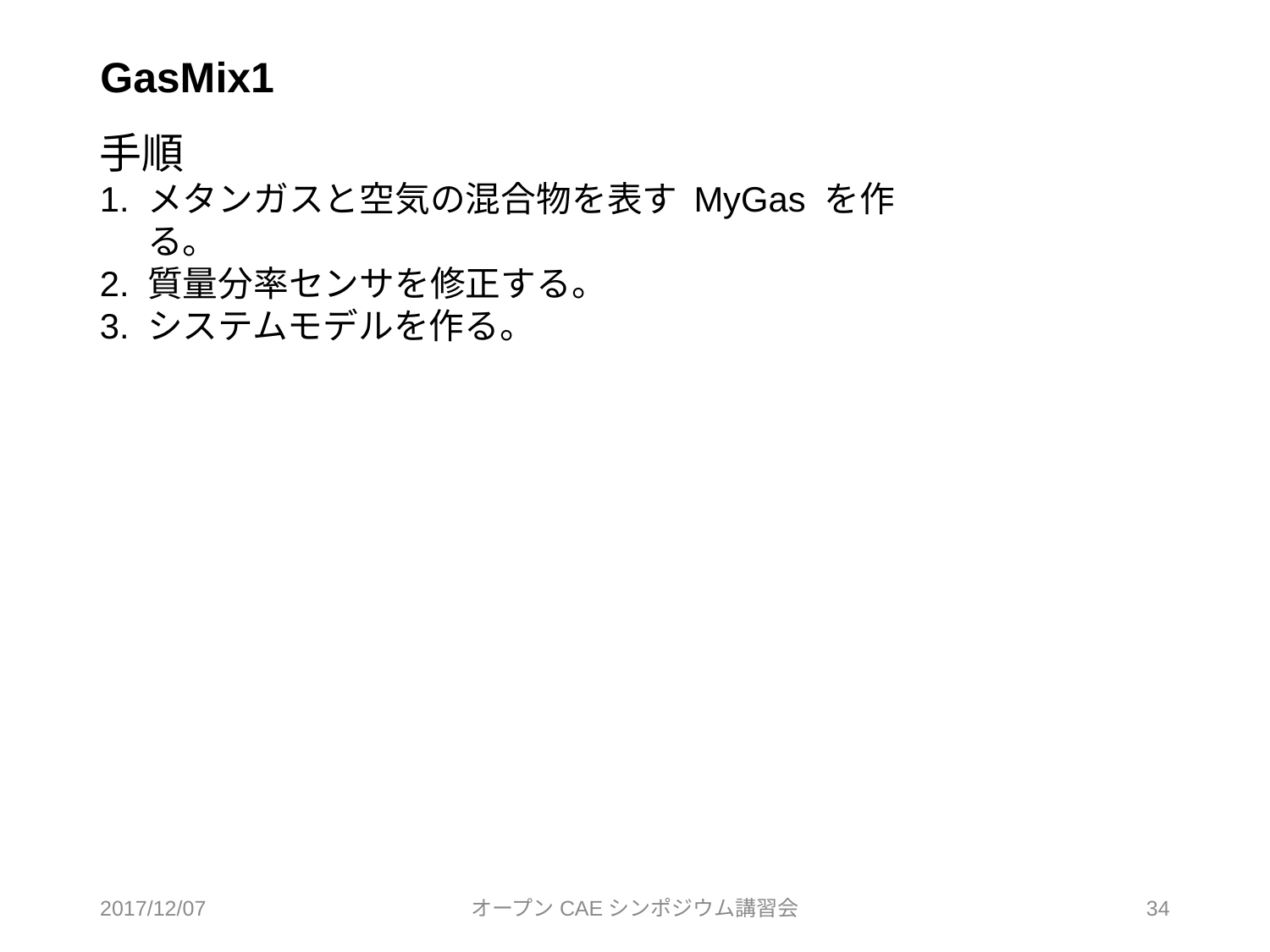

# GasMix1
手順
メタンガスと空気の混合物を表す MyGas を作る。
質量分率センサを修正する。
システムモデルを作る。

2017/12/07
オープンCAEシンポジウム講習会
34